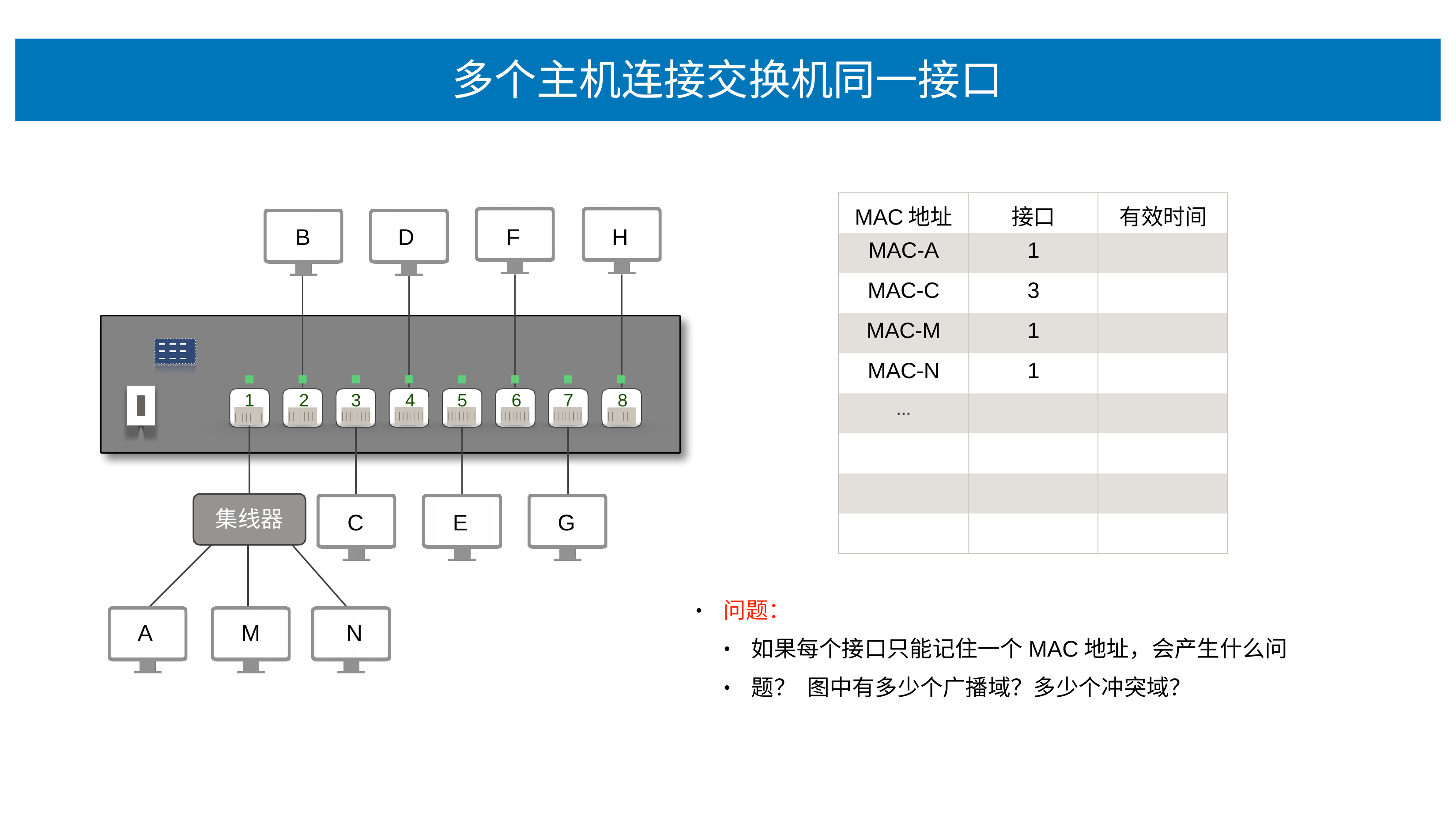

# 多个主机连接交换机同⼀接⼝
| MAC地址 | 接⼝ | 有效时间 |
| --- | --- | --- |
| MAC-A | 1 |  |
| MAC-C | 3 |  |
| MAC-M | 1 |  |
| MAC-N | 1 |  |
| … |  |  |
|  |  |  |
|  |  |  |
|  |  |  |

B
D
F
H

1
2
3
4
5
6
7
8

集线器
C
E
G

问题：
•

M
N
A
如果每个接⼝只能记住⼀个MAC地址，会产⽣什么问题？  图中有多少个⼴播域？多少个冲突域？
•
•